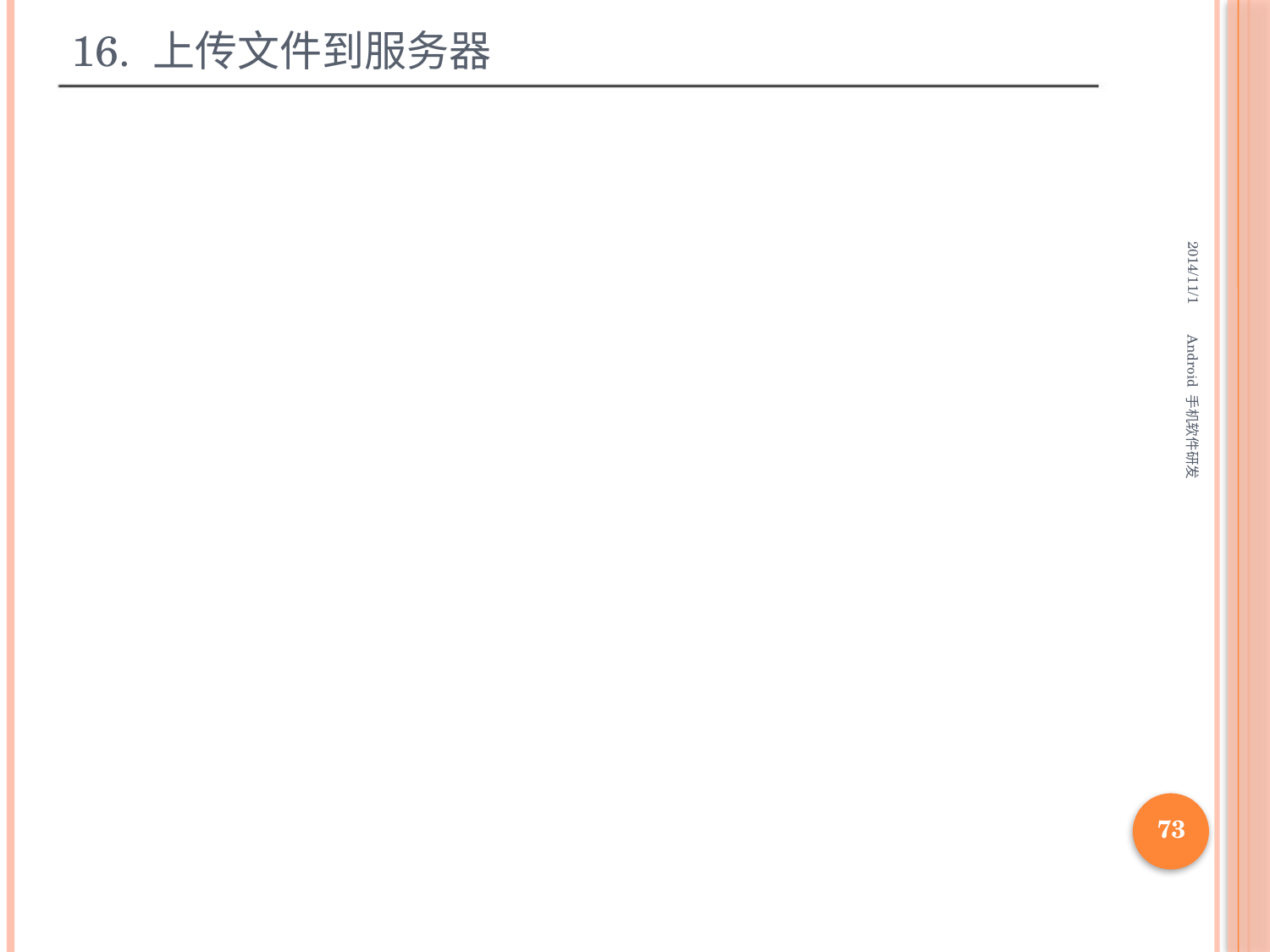

# 16. 上传文件到服务器
2014/11/1
Android 手机软件研发
73